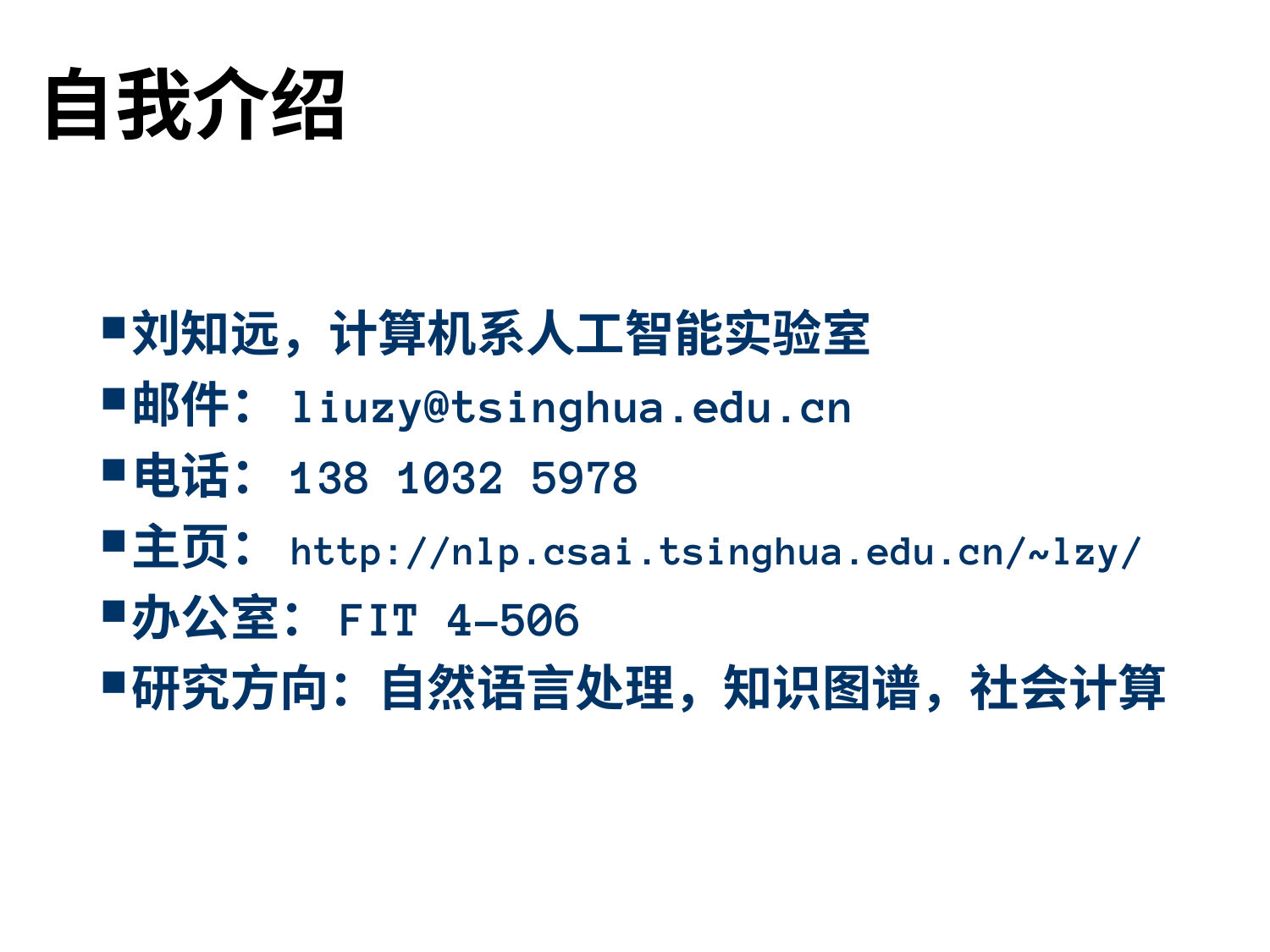

# 自我介绍

刘知远，计算机系人工智能实验室
邮件：liuzy@tsinghua.edu.cn
电话：138 1032 5978
主页：http://nlp.csai.tsinghua.edu.cn/~lzy/
办公室：FIT 4-506
研究方向：自然语言处理，知识图谱，社会计算